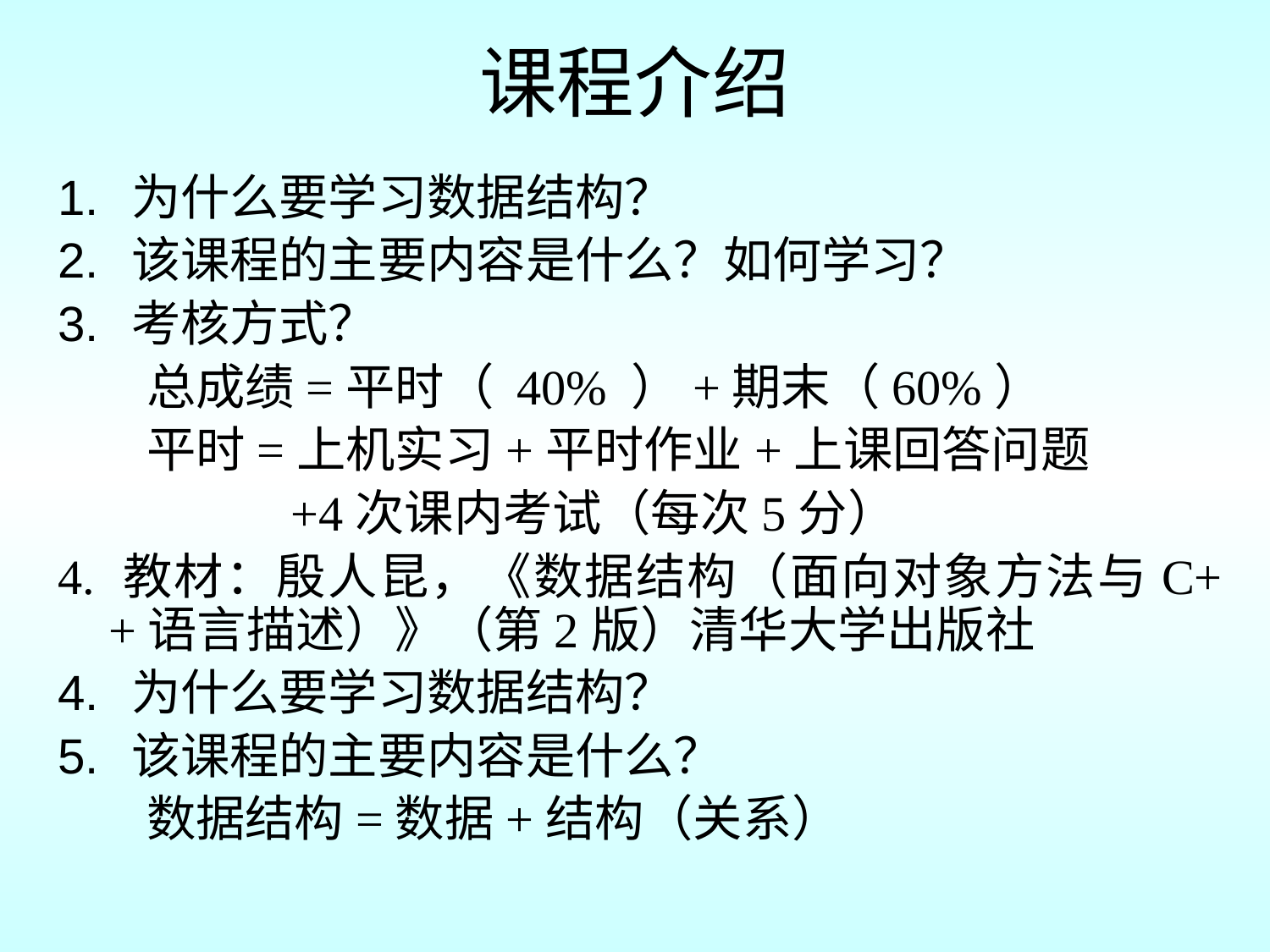

# 课程介绍
 为什么要学习数据结构？
 该课程的主要内容是什么？如何学习？
 考核方式？
       总成绩=平时（ 40% ）+期末（60%）
       平时=上机实习+平时作业+上课回答问题
                   +4次课内考试（每次5分）
4. 教材：殷人昆，《数据结构（面向对象方法与C++语言描述）》（第2版）清华大学出版社
 为什么要学习数据结构？
 该课程的主要内容是什么？
       数据结构=数据+结构（关系）